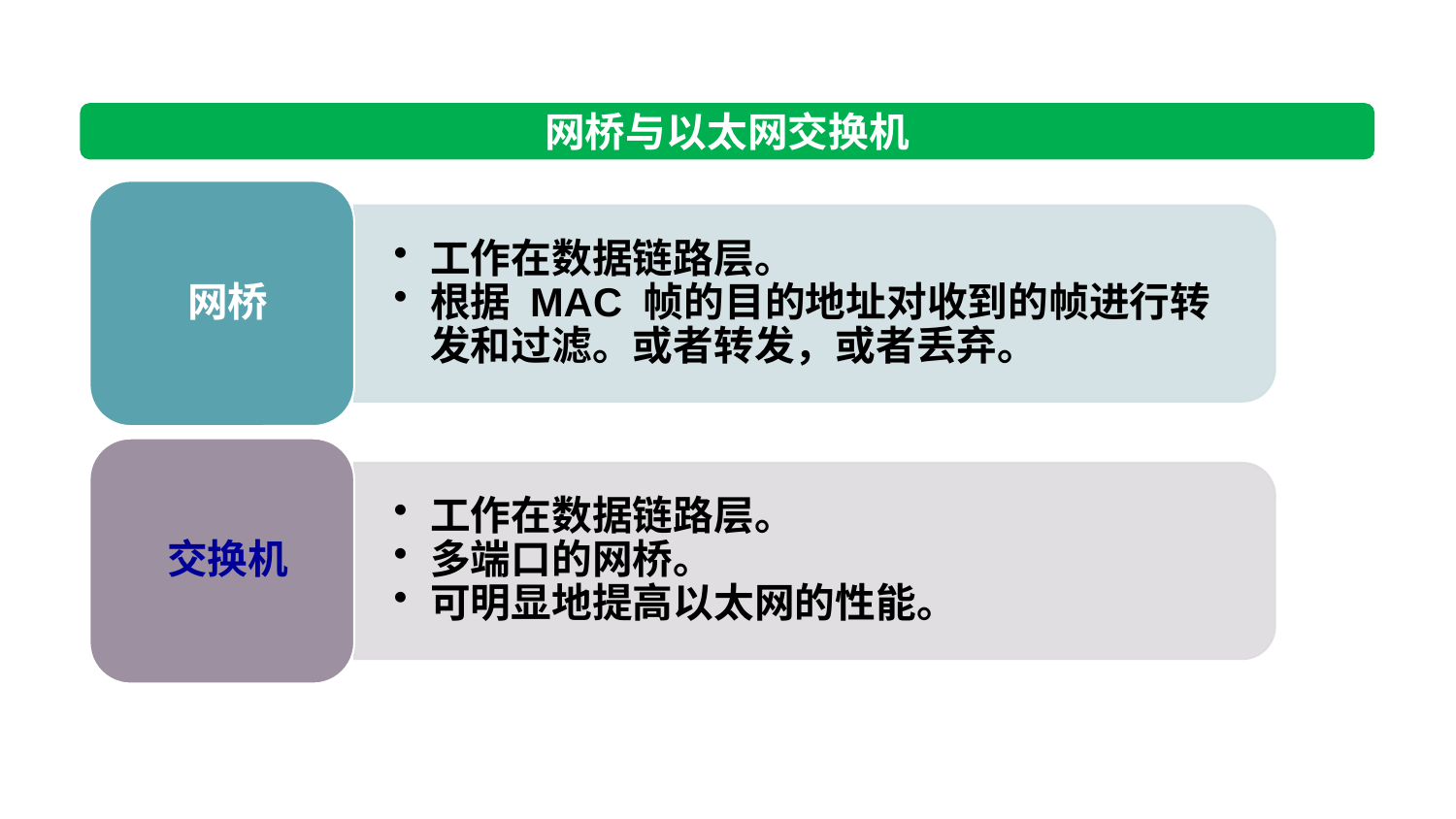

网桥与以太网交换机

工作在数据链路层。
根据 MAC 帧的目的地址对收到的帧进行转发和过滤。或者转发，或者丢弃。
网桥
工作在数据链路层。
多端口的网桥。
可明显地提高以太网的性能。
交换机